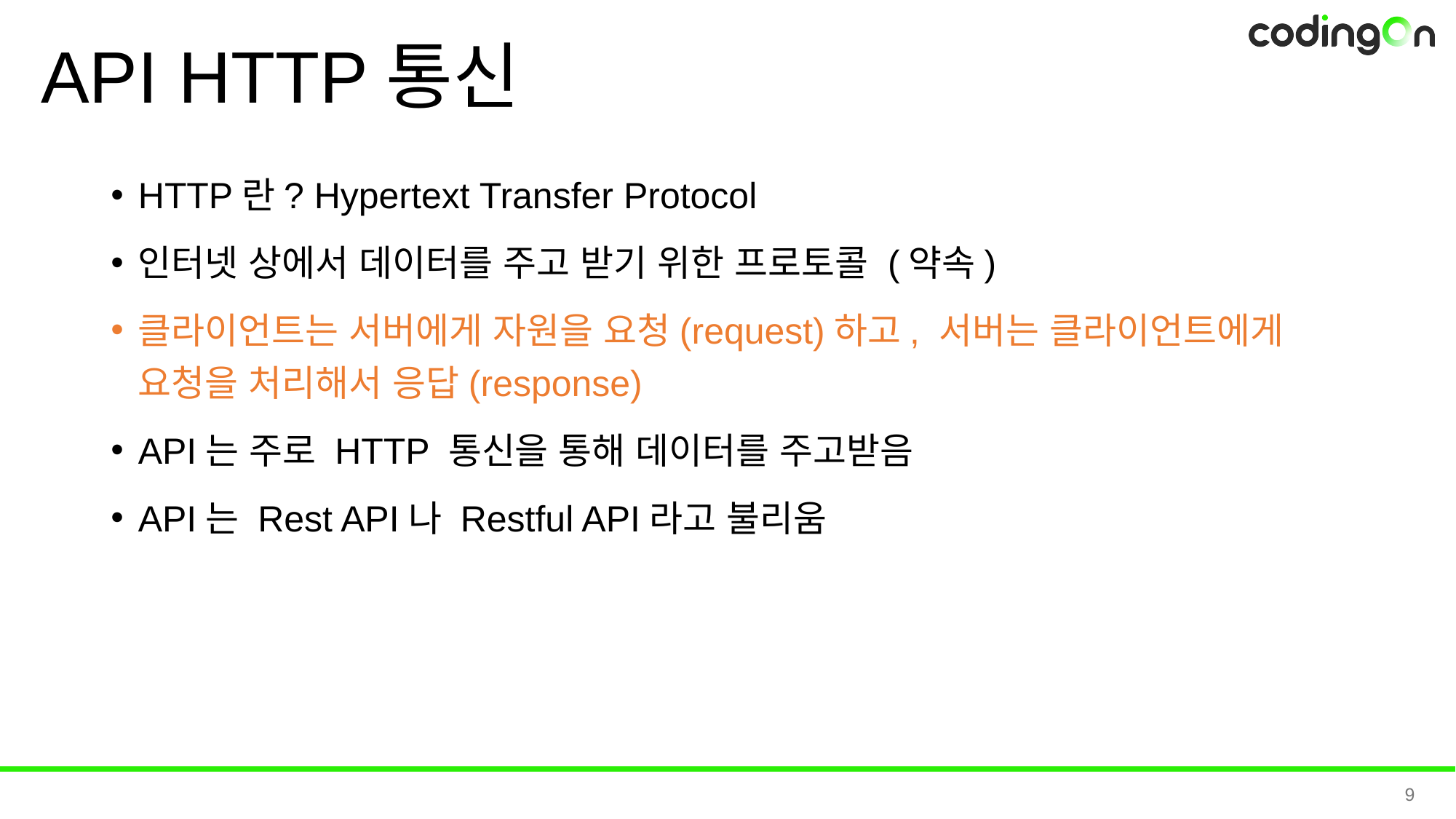

# API HTTP통신
HTTP란? Hypertext Transfer Protocol
인터넷 상에서 데이터를 주고 받기 위한 프로토콜 (약속)
클라이언트는 서버에게 자원을 요청(request)하고, 서버는 클라이언트에게 요청을 처리해서 응답(response)
API는 주로 HTTP 통신을 통해 데이터를 주고받음
API는 Rest API나 Restful API라고 불리움

9